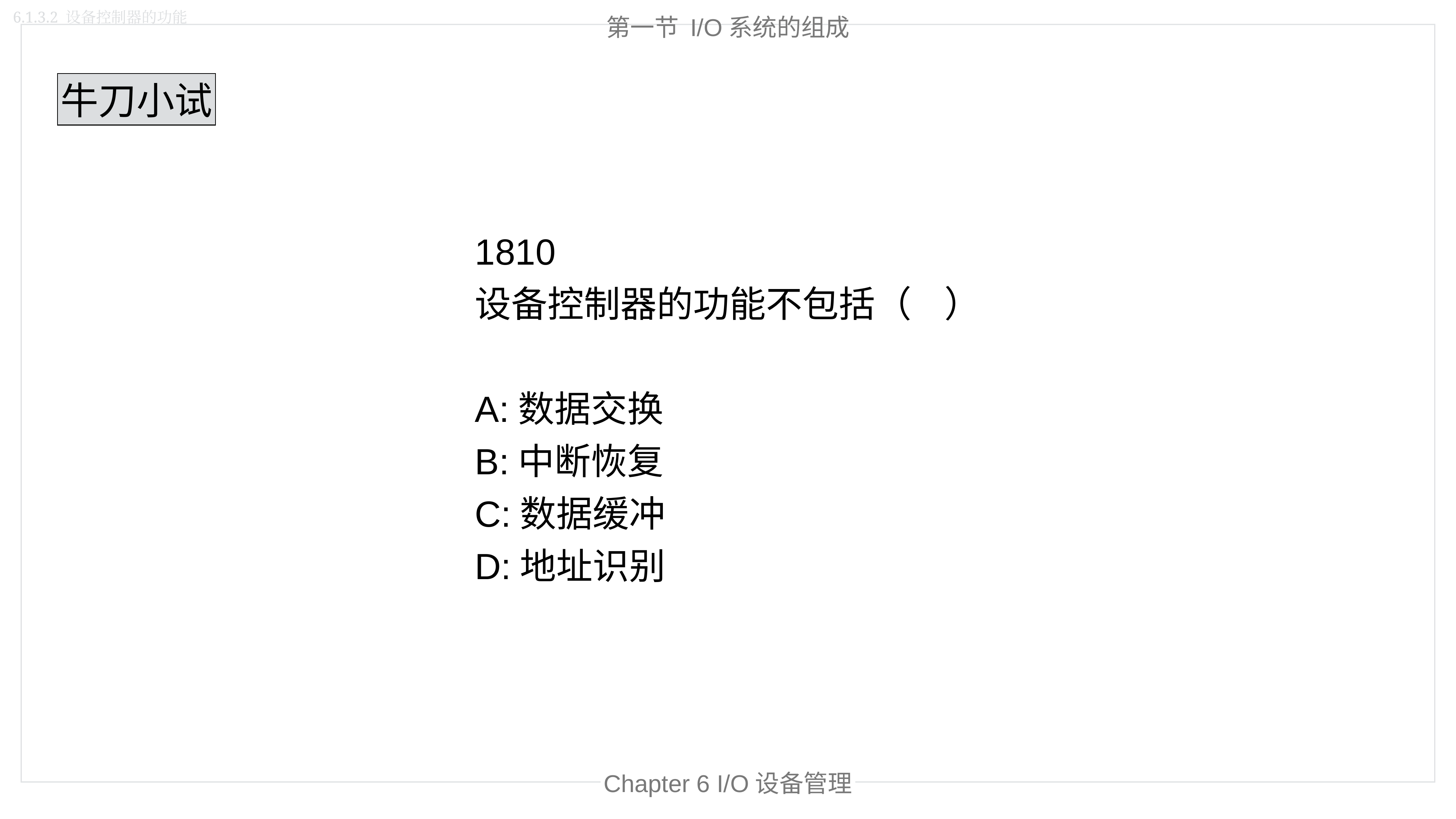

6.1.3.2 设备控制器的功能
第一节 I/O系统的组成

牛刀小试
1810
设备控制器的功能不包括（    ）

A:数据交换
B:中断恢复
C:数据缓冲
D:地址识别
Chapter 6 I/O设备管理